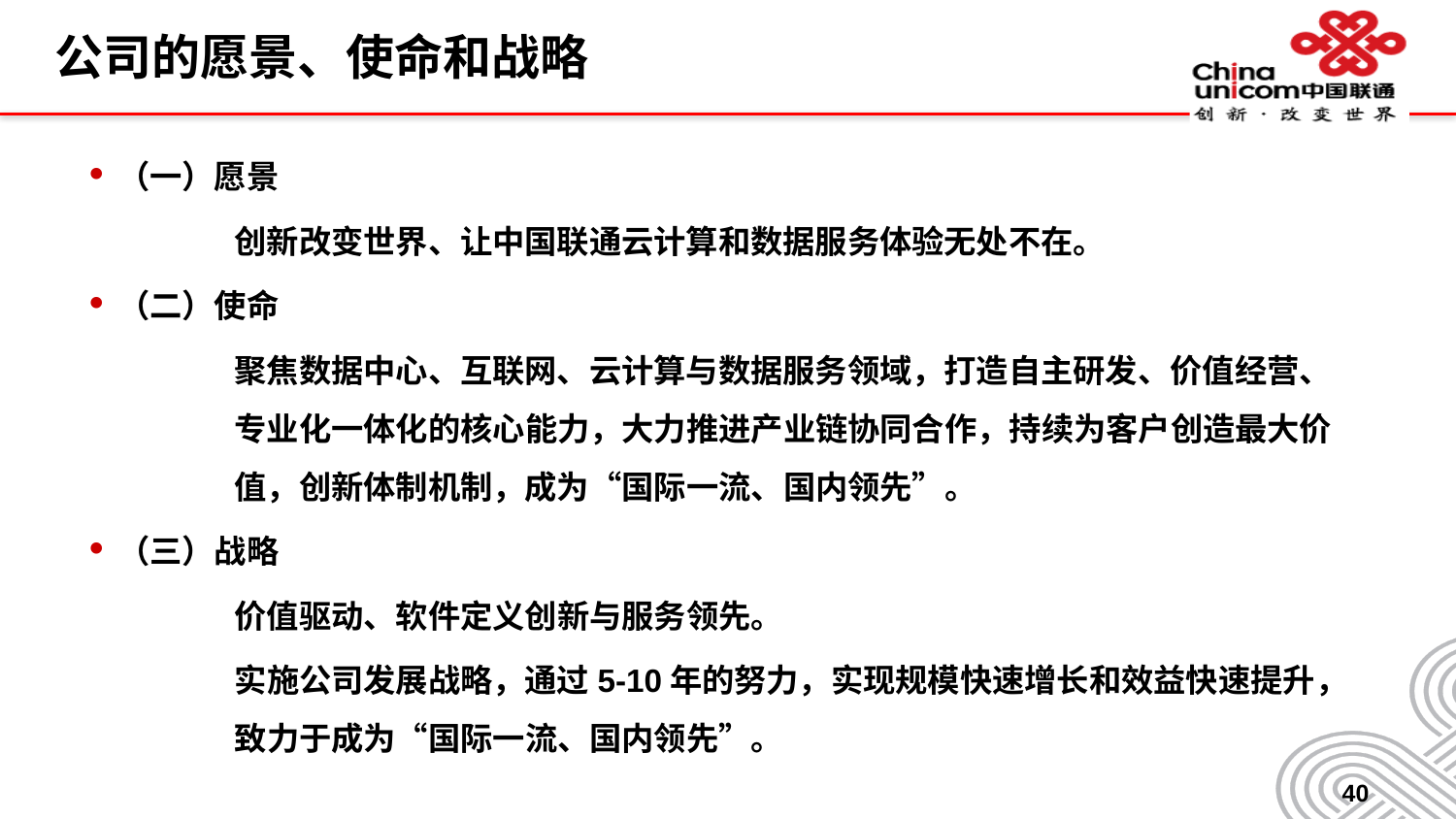

# 公司的愿景、使命和战略
（一）愿景
	创新改变世界、让中国联通云计算和数据服务体验无处不在。
（二）使命
	聚焦数据中心、互联网、云计算与数据服务领域，打造自主研发、价值经营、	专业化一体化的核心能力，大力推进产业链协同合作，持续为客户创造最大价	值，创新体制机制，成为“国际一流、国内领先”。
（三）战略
	价值驱动、软件定义创新与服务领先。
	实施公司发展战略，通过5-10年的努力，实现规模快速增长和效益快速提升，	致力于成为“国际一流、国内领先”。

40